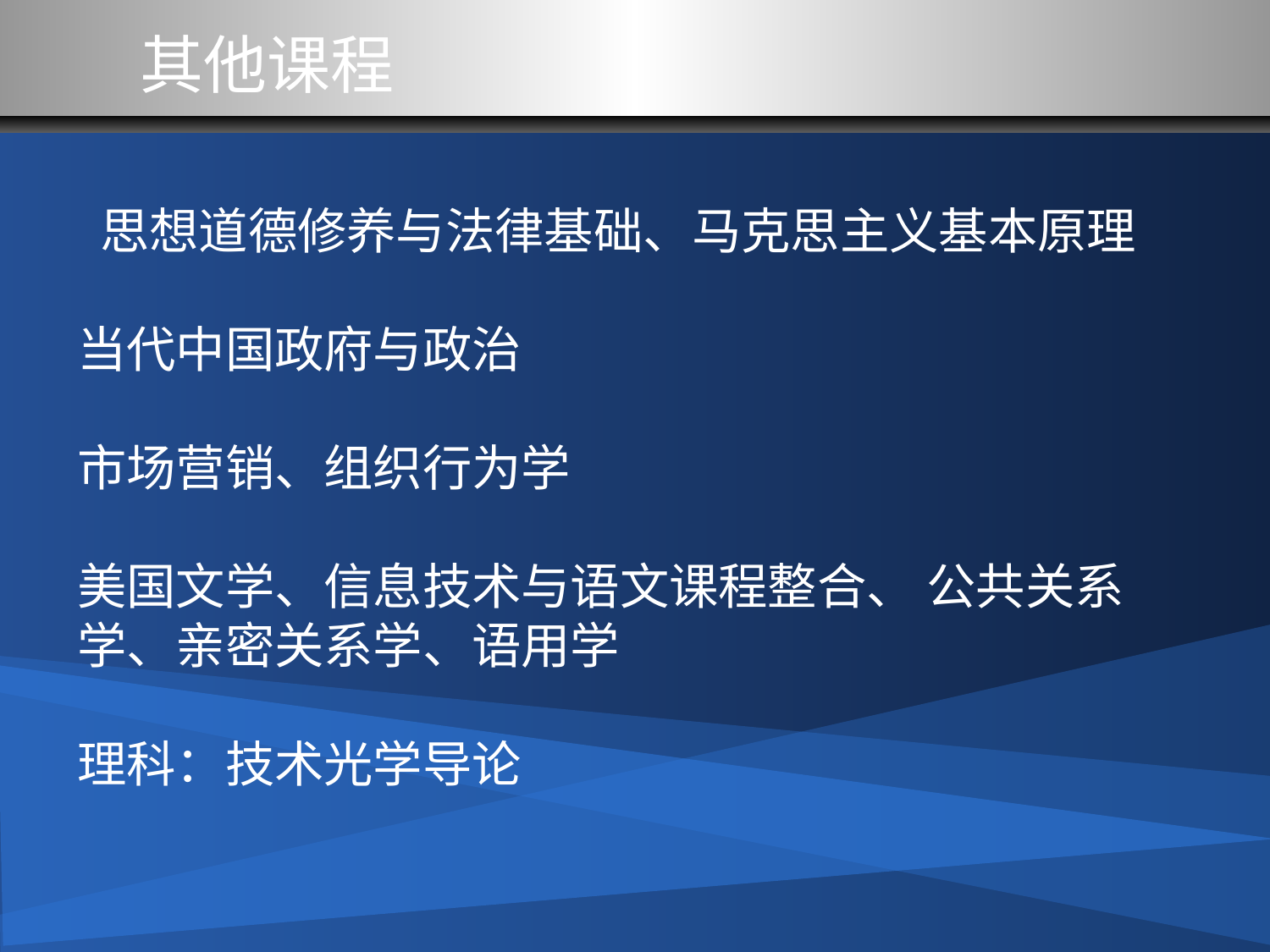

其他课程
 思想道德修养与法律基础、马克思主义基本原理

当代中国政府与政治

市场营销、组织行为学

美国文学、信息技术与语文课程整合、 公共关系学、亲密关系学、语用学

理科：技术光学导论